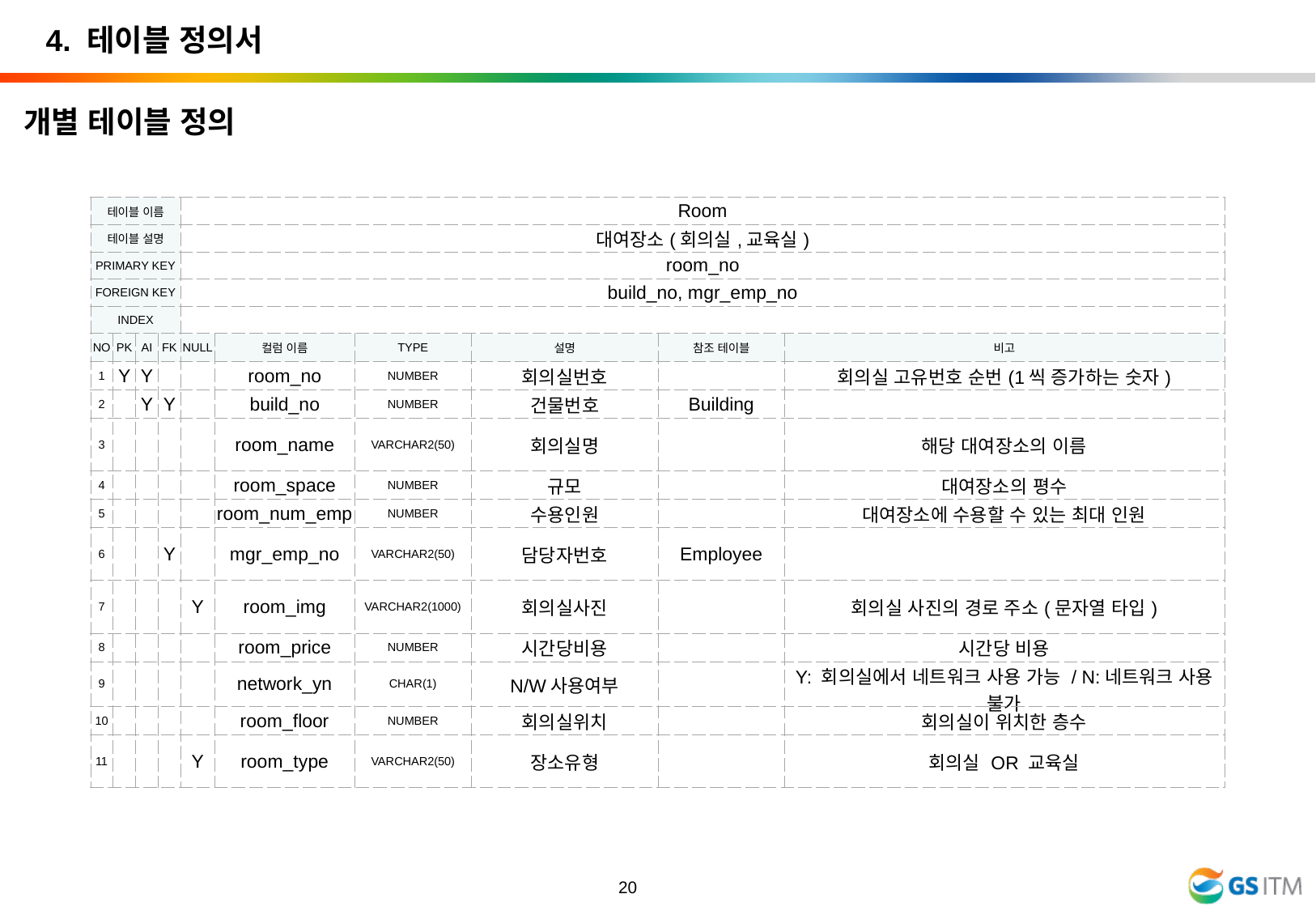

4. 테이블 정의서
개별 테이블 정의
| 테이블 이름 |  |  |  | Room |  |  |  |  |  |
| --- | --- | --- | --- | --- | --- | --- | --- | --- | --- |
| 테이블 설명 |  |  |  | 대여장소(회의실,교육실) |  |  |  |  |  |
| PRIMARY KEY |  |  |  | room\_no |  |  |  |  |  |
| FOREIGN KEY |  |  |  | build\_no, mgr\_emp\_no |  |  |  |  |  |
| INDEX |  |  |  |  |  |  |  |  |  |
| NO | PK | AI | FK | NULL | 컬럼 이름 | TYPE | 설명 | 참조 테이블 | 비고 |
| 1 | Y | Y |  |  | room\_no | NUMBER | 회의실번호 |  | 회의실 고유번호 순번(1씩 증가하는 숫자) |
| 2 |  | Y | Y |  | build\_no | NUMBER | 건물번호 | Building |  |
| 3 |  |  |  |  | room\_name | VARCHAR2(50) | 회의실명 |  | 해당 대여장소의 이름 |
| 4 |  |  |  |  | room\_space | NUMBER | 규모 |  | 대여장소의 평수 |
| 5 |  |  |  |  | room\_num\_emp | NUMBER | 수용인원 |  | 대여장소에 수용할 수 있는 최대 인원 |
| 6 |  |  | Y |  | mgr\_emp\_no | VARCHAR2(50) | 담당자번호 | Employee |  |
| 7 |  |  |  | Y | room\_img | VARCHAR2(1000) | 회의실사진 |  | 회의실 사진의 경로 주소(문자열 타입) |
| 8 |  |  |  |  | room\_price | NUMBER | 시간당비용 |  | 시간당 비용 |
| 9 |  |  |  |  | network\_yn | CHAR(1) | N/W사용여부 |  | Y: 회의실에서 네트워크 사용 가능 / N:네트워크 사용 불가 |
| 10 |  |  |  |  | room\_floor | NUMBER | 회의실위치 |  | 회의실이 위치한 층수 |
| 11 |  |  |  | Y | room\_type | VARCHAR2(50) | 장소유형 |  | 회의실 OR 교육실 |